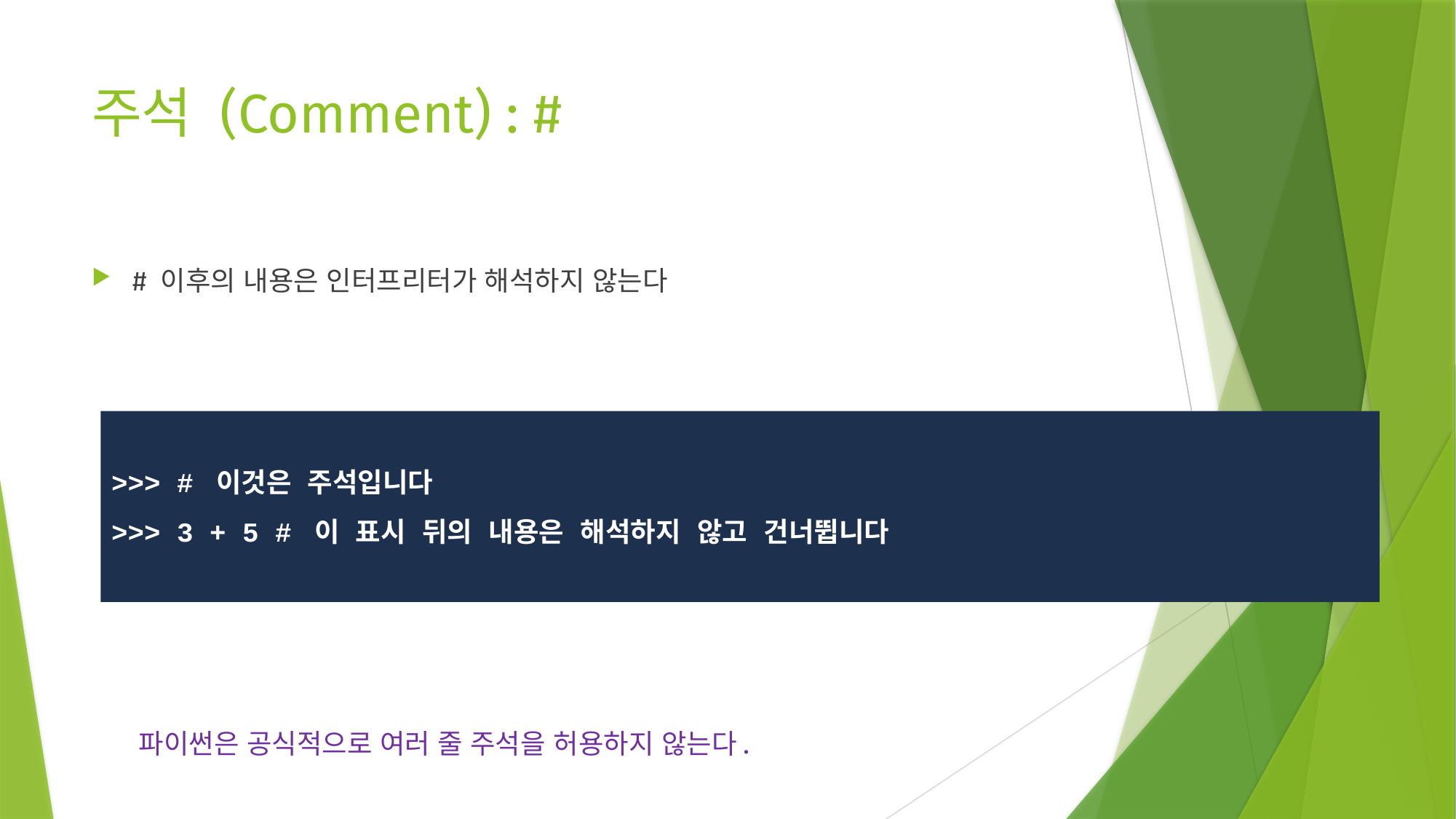

# 주석 (Comment) : #
# 이후의 내용은 인터프리터가 해석하지 않는다

>>> # 이것은 주석입니다
>>> 3 + 5 # 이 표시 뒤의 내용은 해석하지 않고 건너뜁니다

파이썬은 공식적으로 여러 줄 주석을 허용하지 않는다.